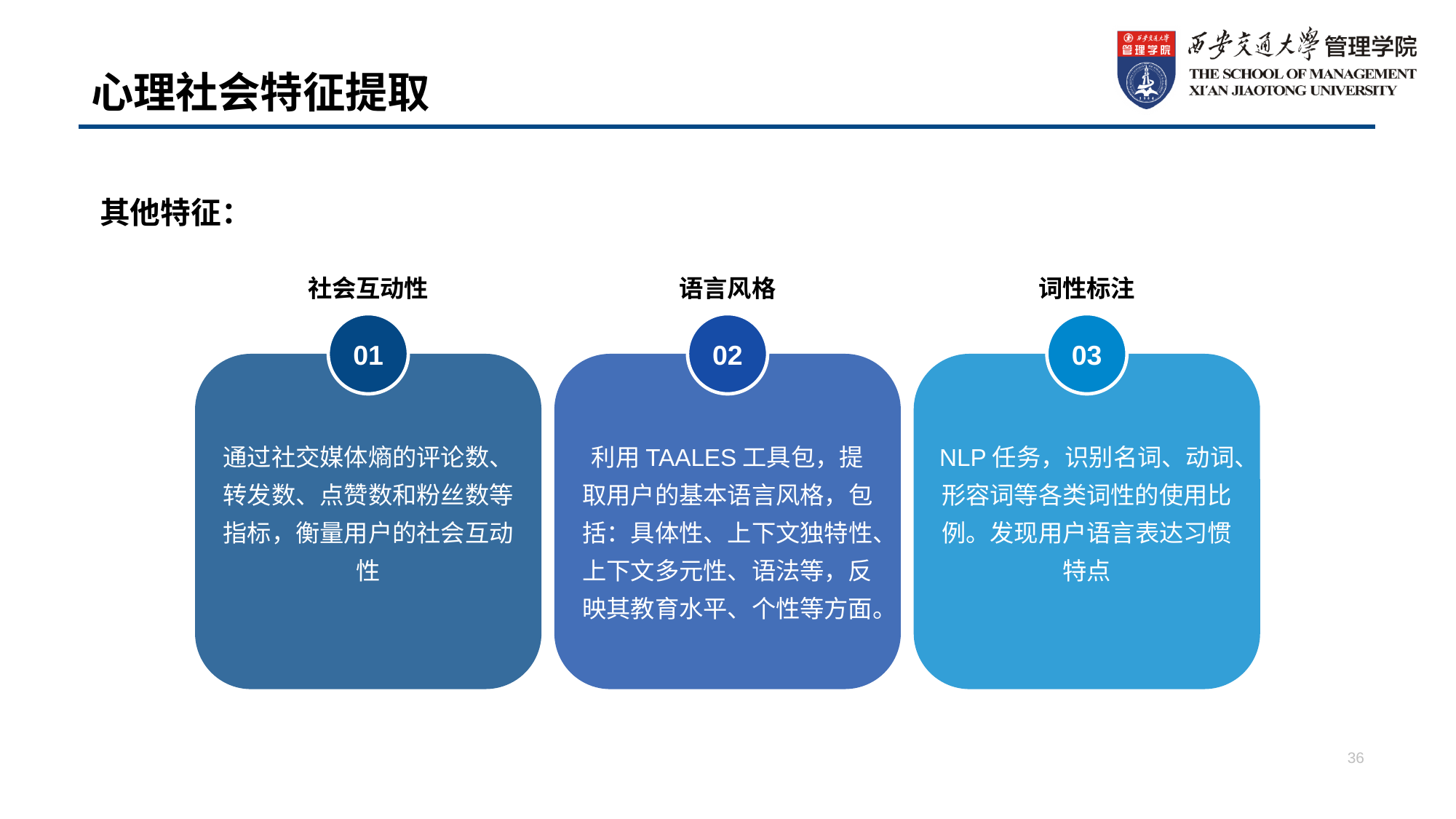

# 心理社会特征提取
其他特征：
社会互动性
语言风格
词性标注
01
02
03

通过社交媒体熵的评论数、转发数、点赞数和粉丝数等指标，衡量用户的社会互动性
利用TAALES工具包，提取用户的基本语言风格，包括：具体性、上下文独特性、上下文多元性、语法等，反映其教育水平、个性等方面。
NLP任务，识别名词、动词、形容词等各类词性的使用比例。发现用户语言表达习惯特点
36